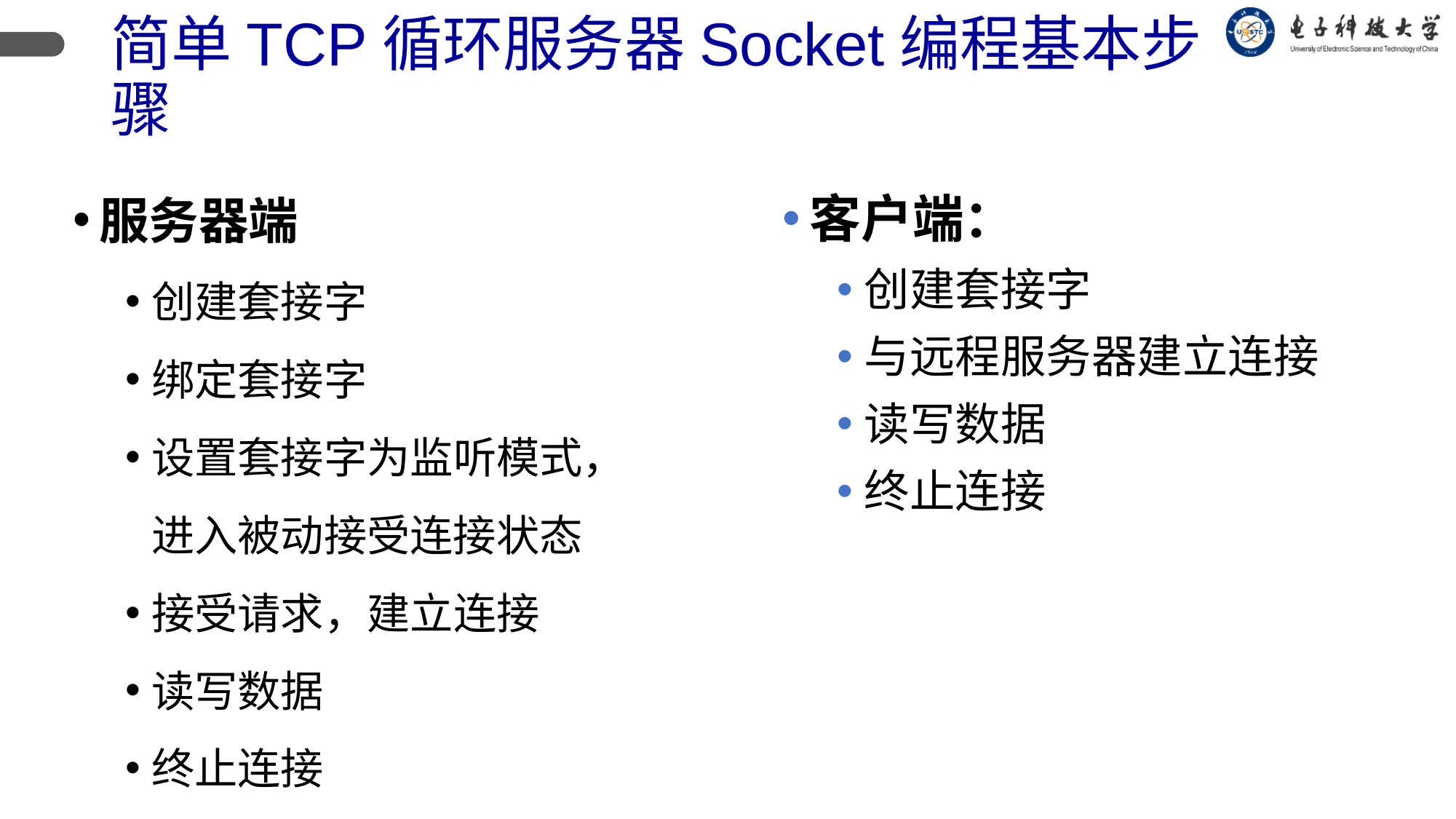

# 简单TCP循环服务器Socket编程基本步骤
服务器端
创建套接字
绑定套接字
设置套接字为监听模式，进入被动接受连接状态
接受请求，建立连接
读写数据
终止连接
客户端：
创建套接字
与远程服务器建立连接
读写数据
终止连接